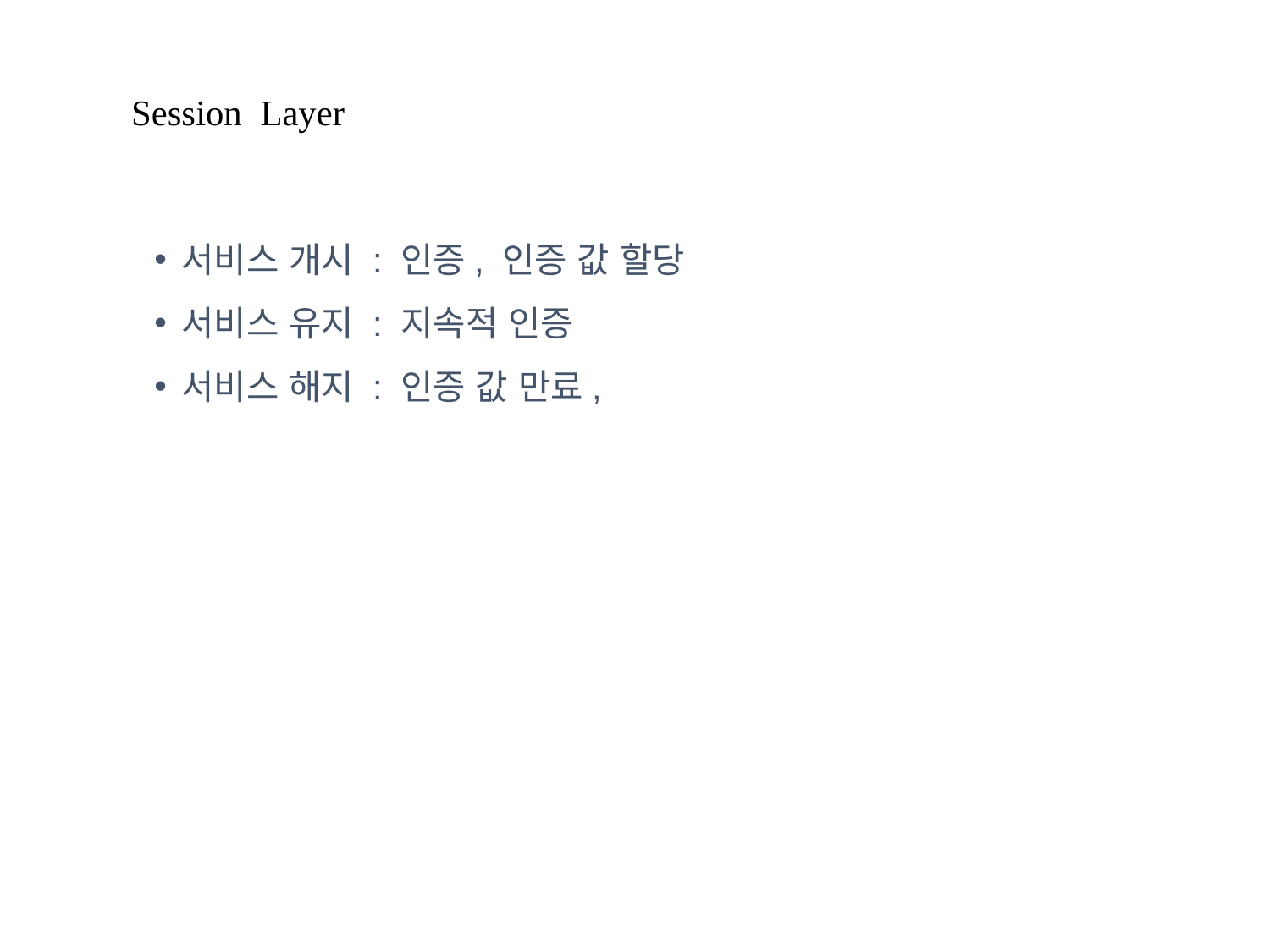

Session  Layer
서비스 개시 : 인증, 인증 값 할당
서비스 유지 : 지속적 인증
서비스 해지 : 인증 값 만료,